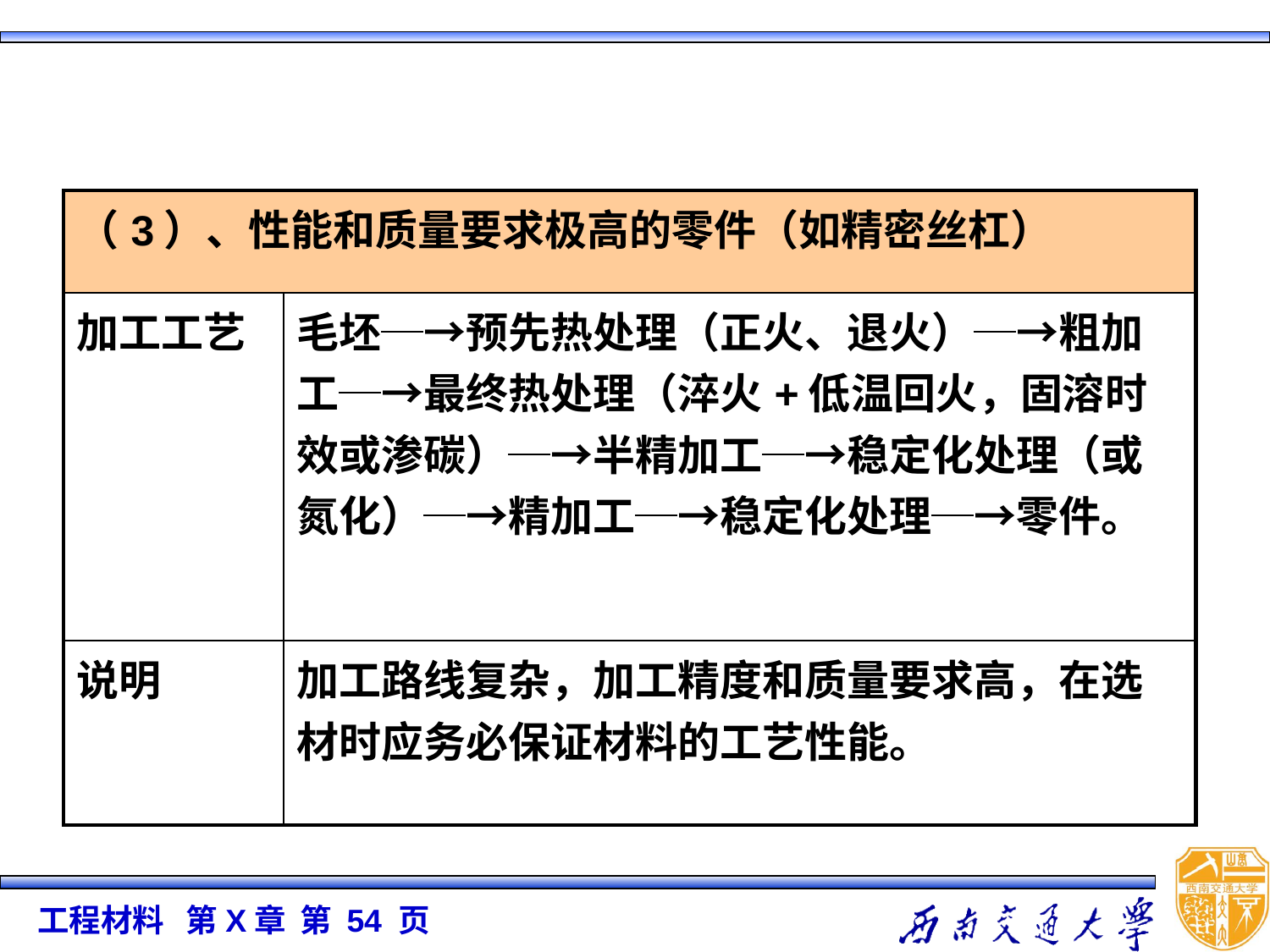

| （3）、性能和质量要求极高的零件（如精密丝杠） |  |
| --- | --- |
| 加工工艺 | 毛坯─→预先热处理（正火、退火）─→粗加工─→最终热处理（淬火+低温回火，固溶时效或渗碳）─→半精加工─→稳定化处理（或氮化）─→精加工─→稳定化处理─→零件。 |
| 说明 | 加工路线复杂，加工精度和质量要求高，在选材时应务必保证材料的工艺性能。 |